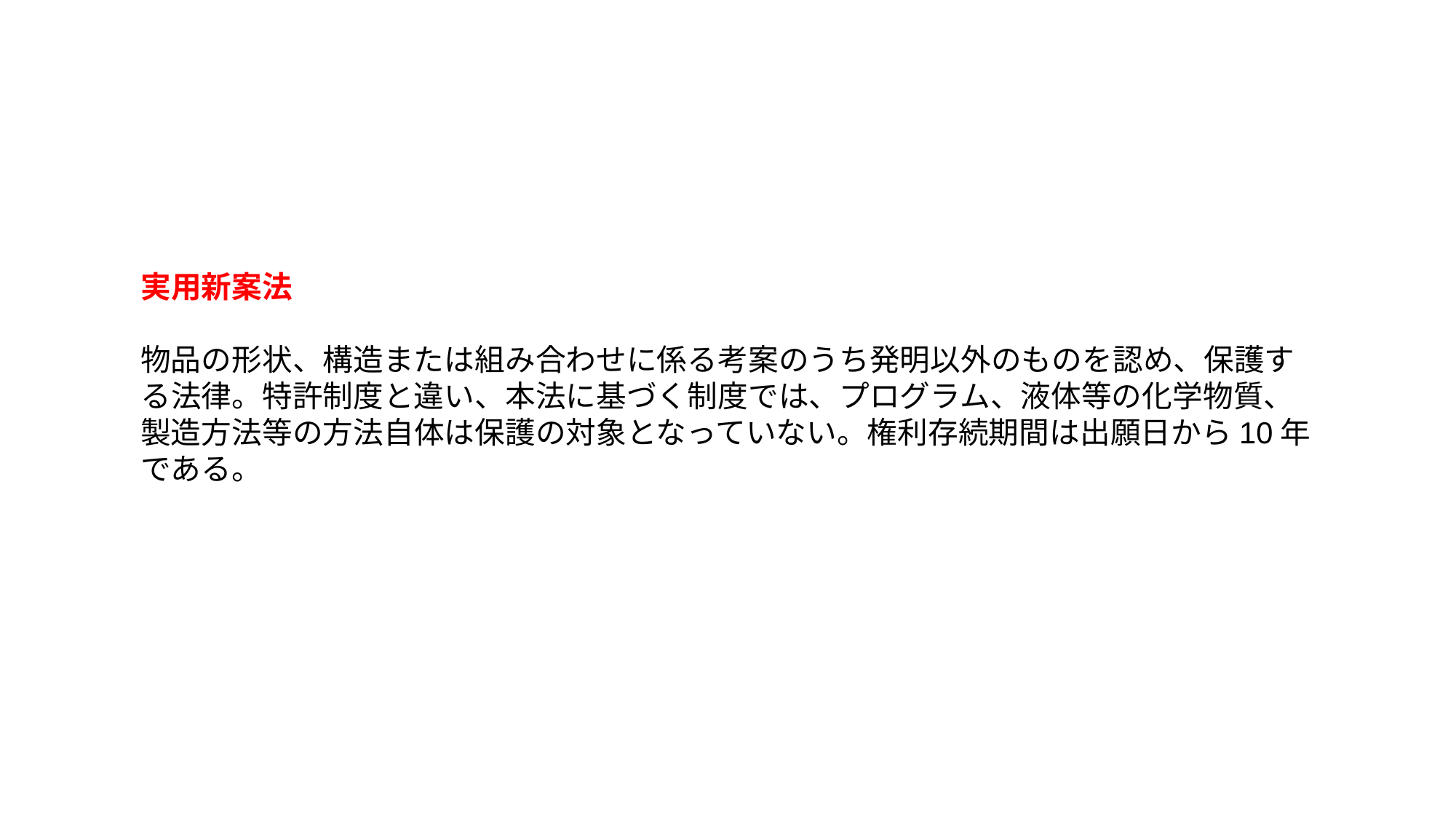

実用新案法

物品の形状、構造または組み合わせに係る考案のうち発明以外のものを認め、保護する法律。特許制度と違い、本法に基づく制度では、プログラム、液体等の化学物質、製造方法等の方法自体は保護の対象となっていない。権利存続期間は出願日から10年である。